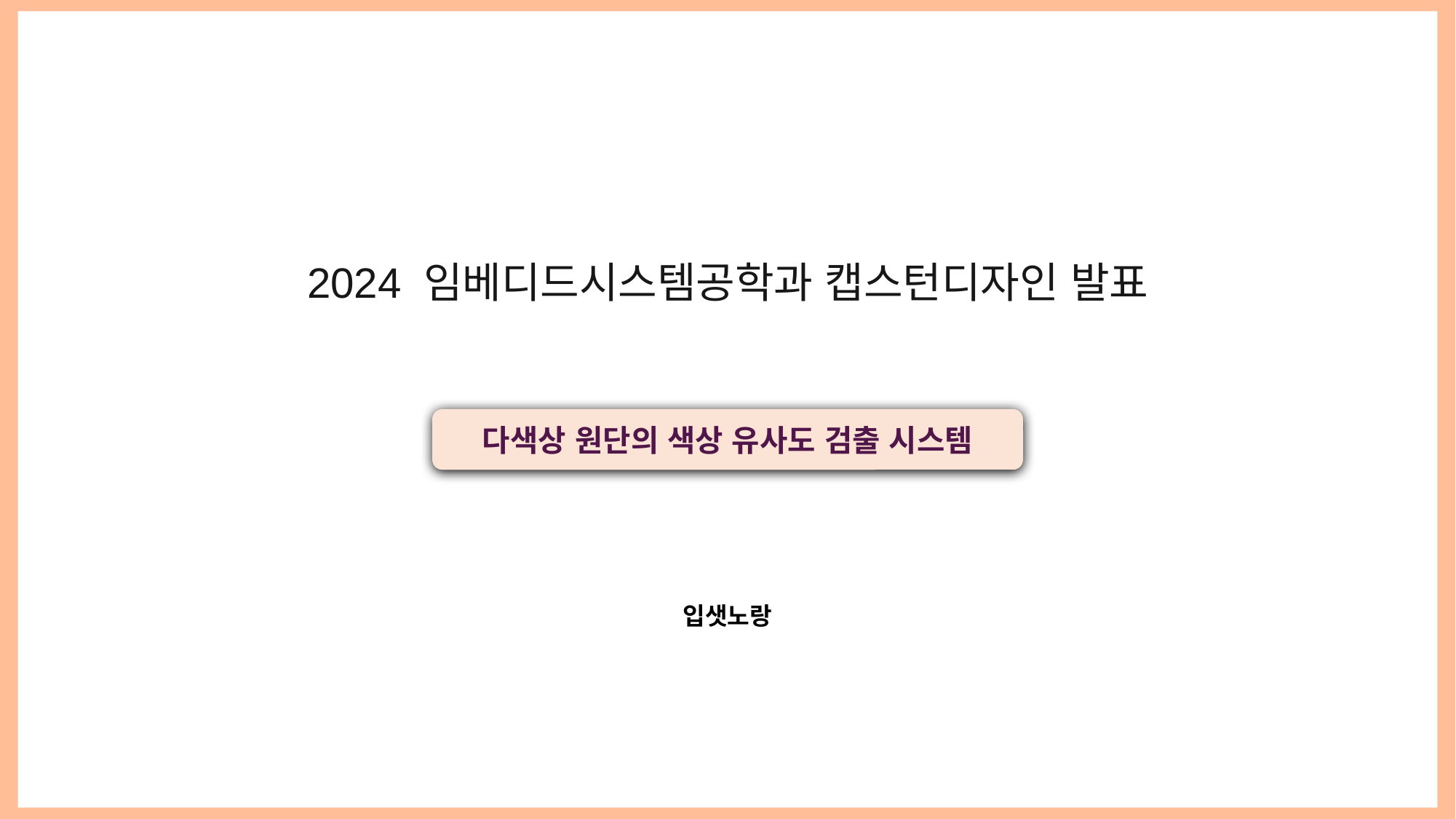

# 2024 임베디드시스템공학과 캡스턴디자인 발표

다색상 원단의 색상 유사도 검출 시스템
입샛노랑